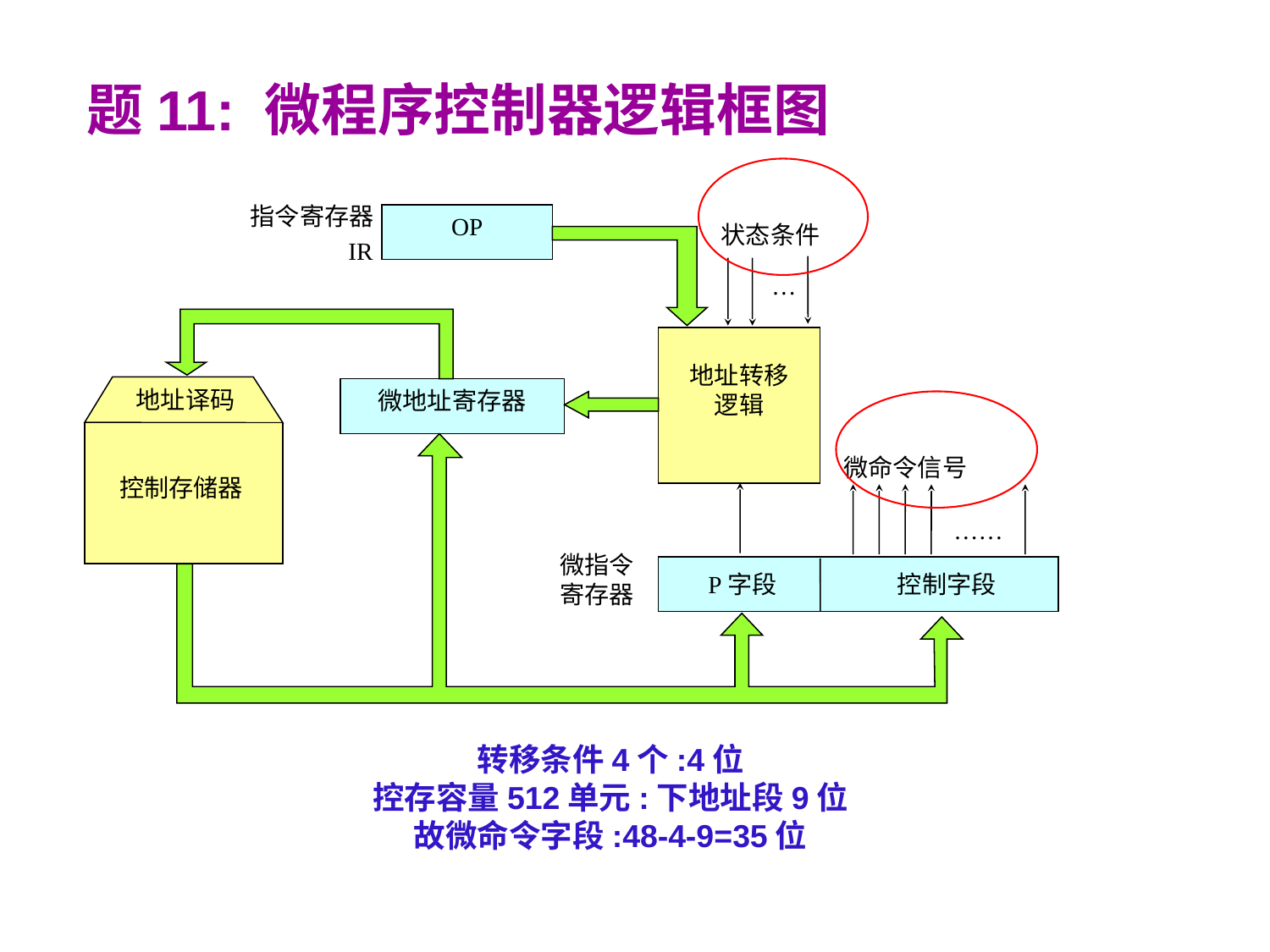

题11: 微程序控制器逻辑框图

指令寄存器
OP
状态条件

IR

…

地址转移
逻辑

地址译码

控制存储器
微地址寄存器

微命令信号

……
微指令
寄存器

P字段
控制字段
转移条件4个:4位
控存容量512单元:下地址段9位
故微命令字段:48-4-9=35位